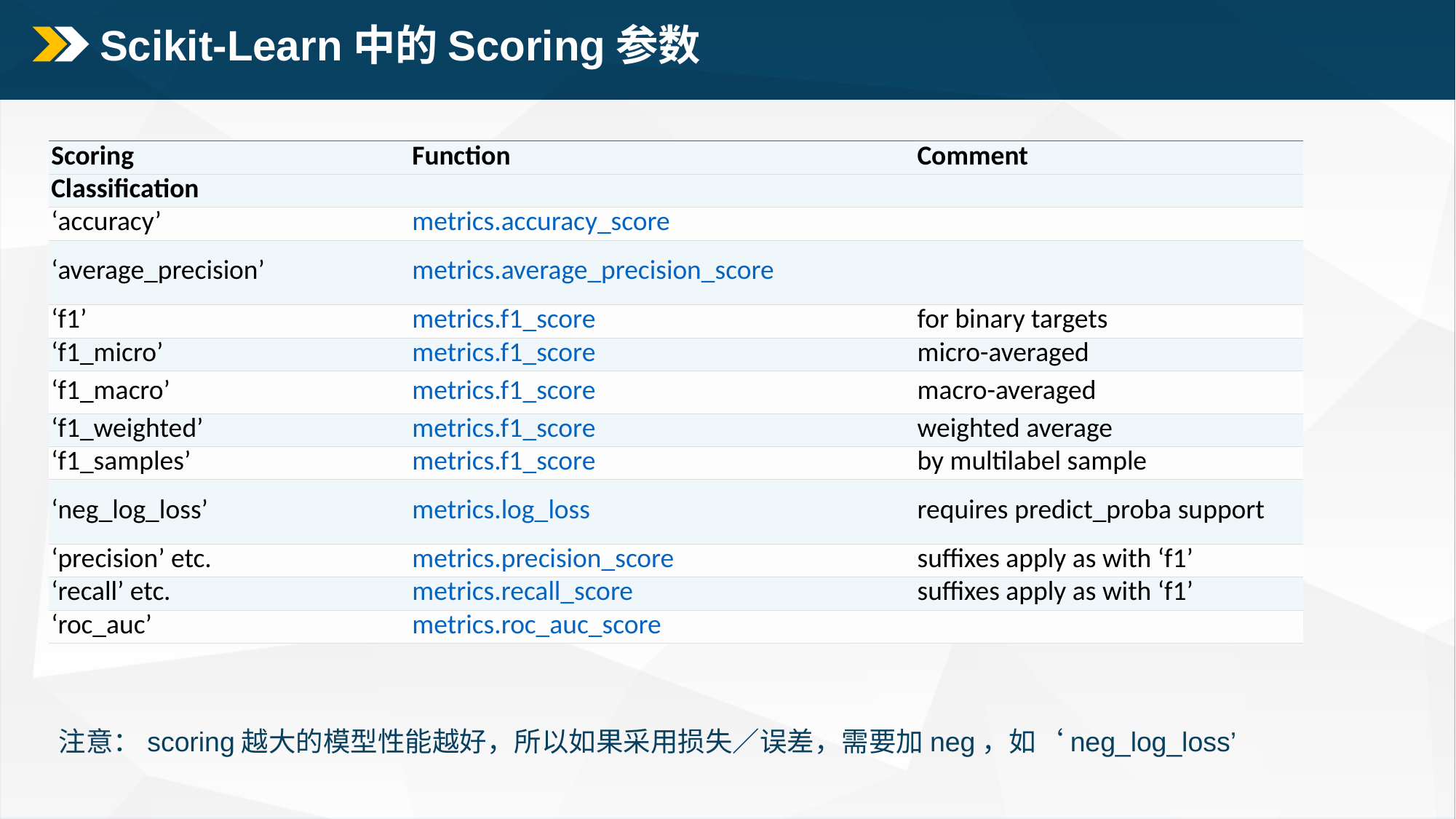

# Scikit-Learn中的Scoring参数

| Scoring | Function | Comment |
| --- | --- | --- |
| Classification |  |  |
| ‘accuracy’ | metrics.accuracy\_score |  |
| ‘average\_precision’ | metrics.average\_precision\_score |  |
| ‘f1’ | metrics.f1\_score | for binary targets |
| ‘f1\_micro’ | metrics.f1\_score | micro-averaged |
| ‘f1\_macro’ | metrics.f1\_score | macro-averaged |
| ‘f1\_weighted’ | metrics.f1\_score | weighted average |
| ‘f1\_samples’ | metrics.f1\_score | by multilabel sample |
| ‘neg\_log\_loss’ | metrics.log\_loss | requires predict\_proba support |
| ‘precision’ etc. | metrics.precision\_score | suffixes apply as with ‘f1’ |
| ‘recall’ etc. | metrics.recall\_score | suffixes apply as with ‘f1’ |
| ‘roc\_auc’ | metrics.roc\_auc\_score |  |
注意：scoring越大的模型性能越好，所以如果采用损失／误差，需要加neg，如‘neg_log_loss’